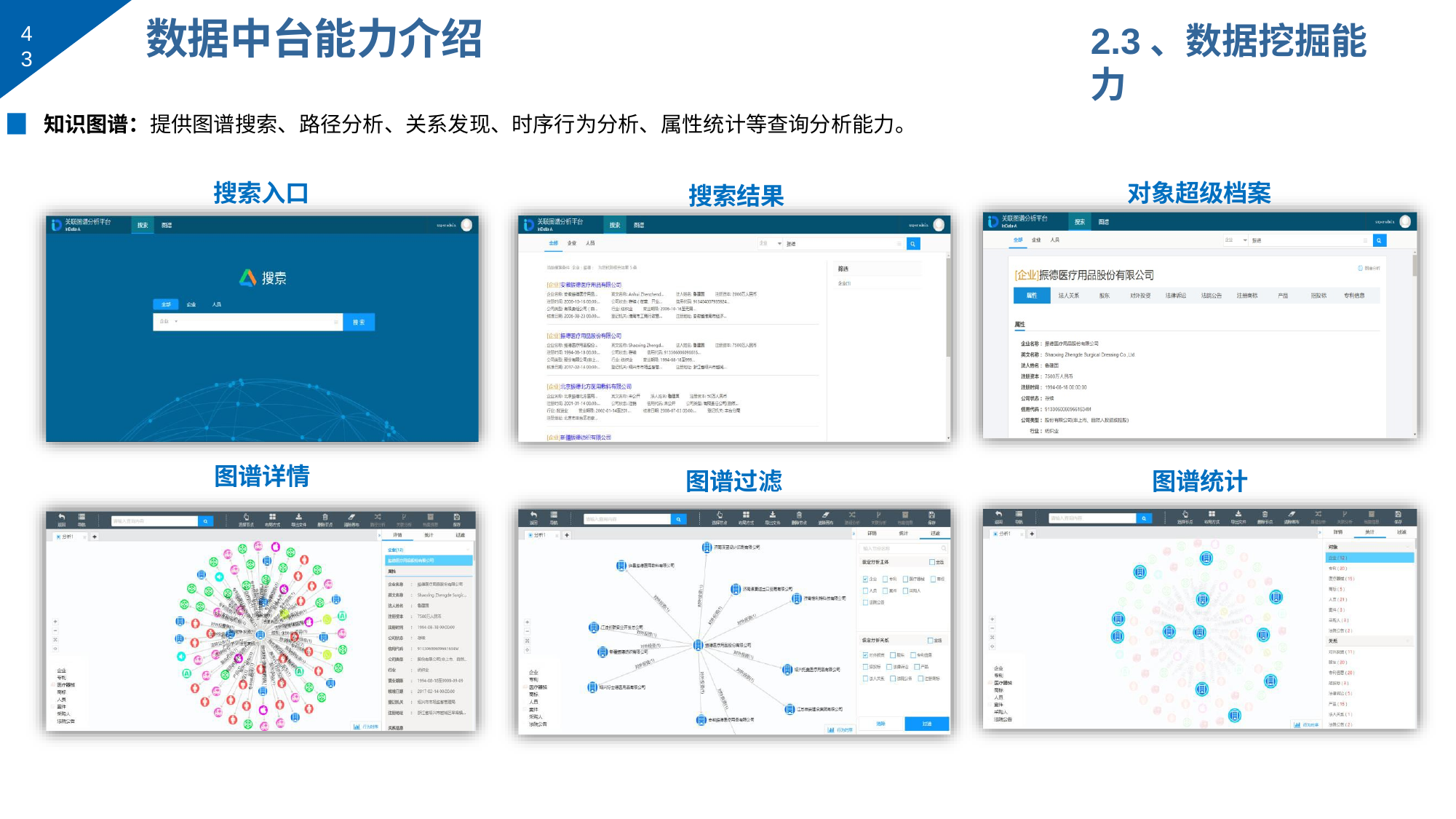

# 数据中台能力介绍
2.3、数据挖掘能力
43
▉	知识图谱：提供图谱搜索、路径分析、关系发现、时序行为分析、属性统计等查询分析能力。
搜索入口
对象超级档案
搜索结果

图谱详情
图谱统计
图谱过滤